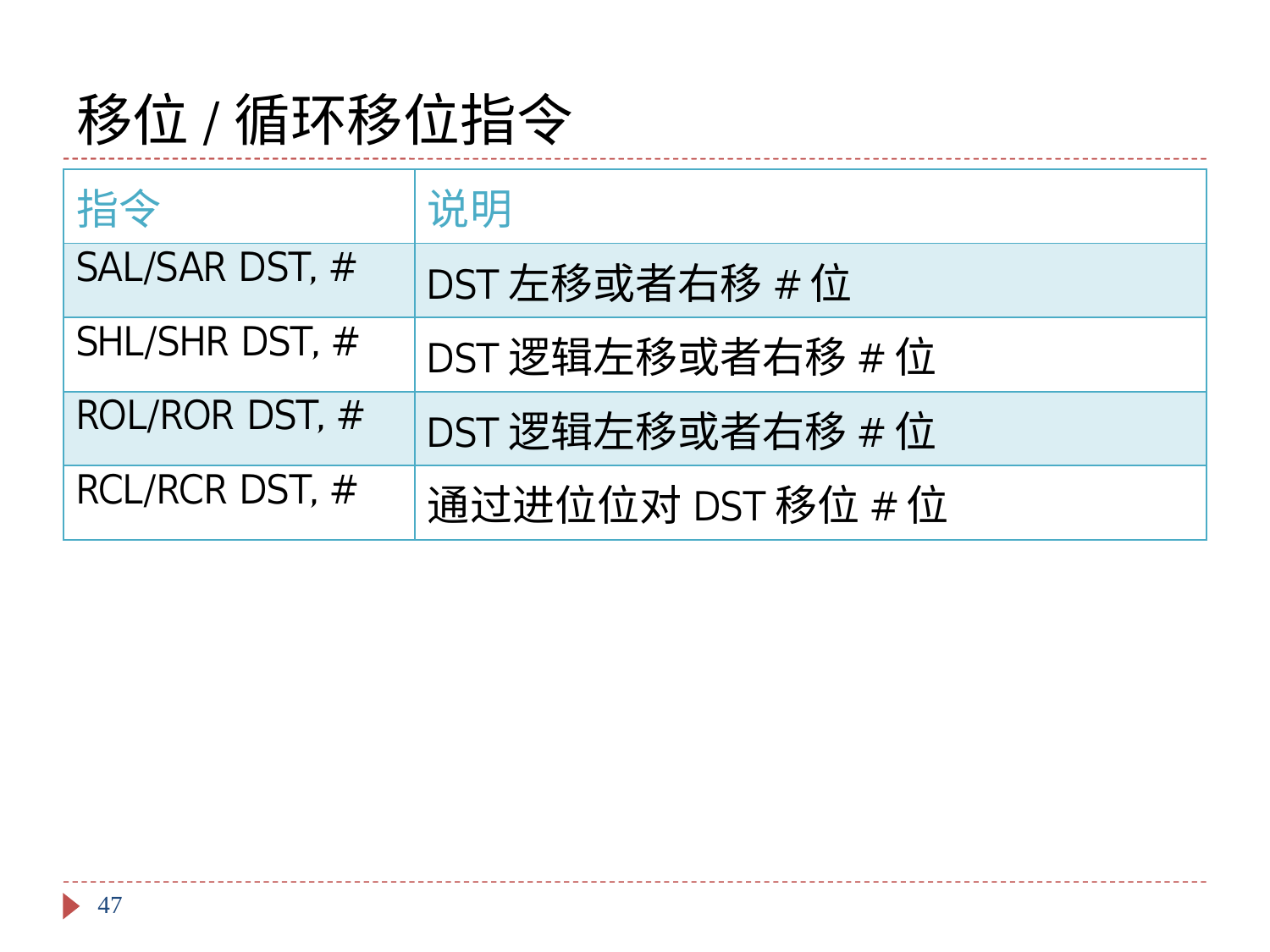

# 移位/循环移位指令
| 指令 | 说明 |
| --- | --- |
| SAL/SAR DST, # | DST左移或者右移#位 |
| SHL/SHR DST, # | DST逻辑左移或者右移#位 |
| ROL/ROR DST, # | DST逻辑左移或者右移#位 |
| RCL/RCR DST, # | 通过进位位对DST移位#位 |
47